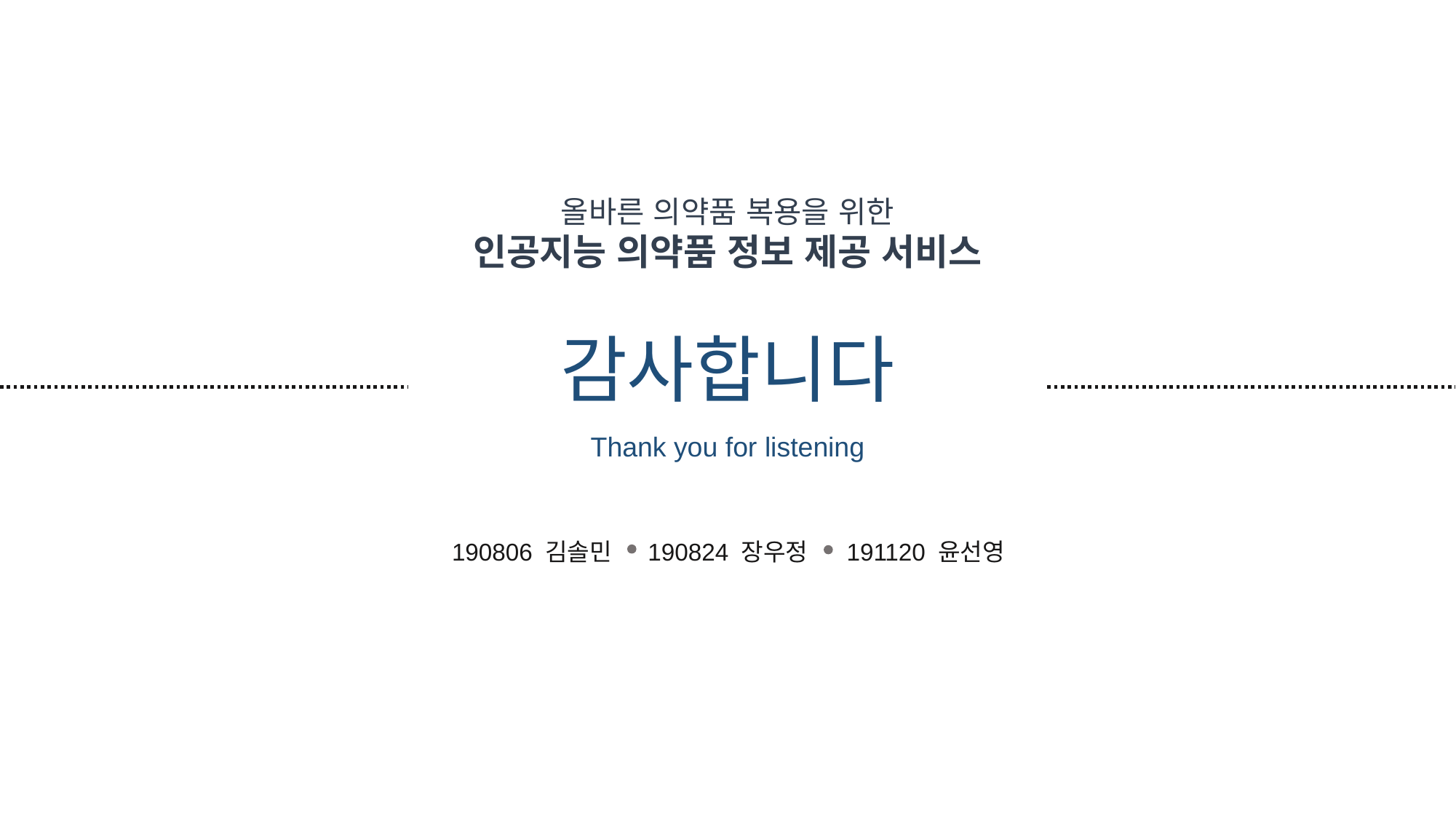

올바른 의약품 복용을 위한
인공지능 의약품 정보 제공 서비스

감사합니다
Thank you for listening
190806 김솔민
190824 장우정
191120 윤선영